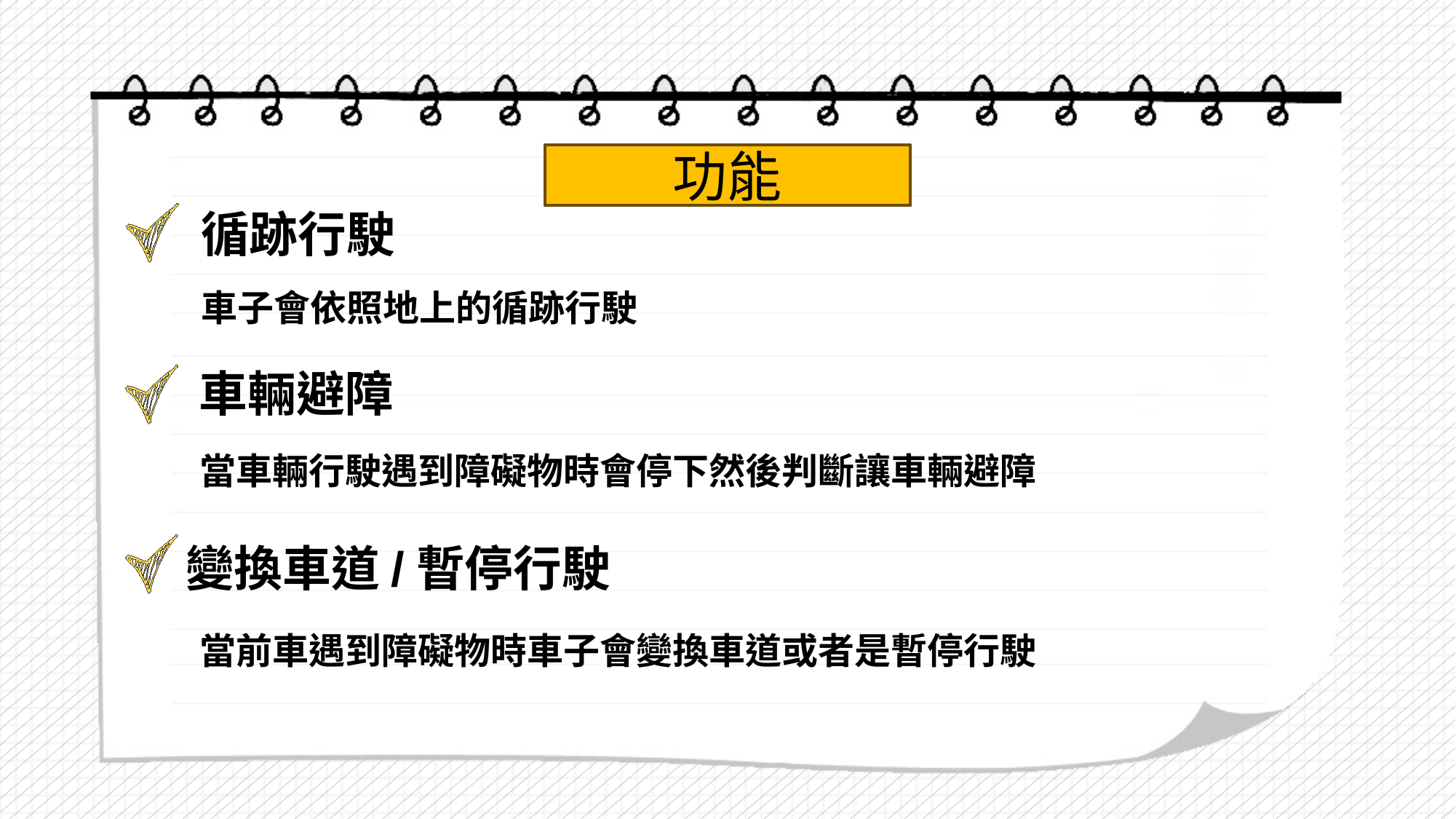

功能
循跡行駛

車子會依照地上的循跡行駛
車輛避障

當車輛行駛遇到障礙物時會停下然後判斷讓車輛避障

變換車道/暫停行駛
當前車遇到障礙物時車子會變換車道或者是暫停行駛